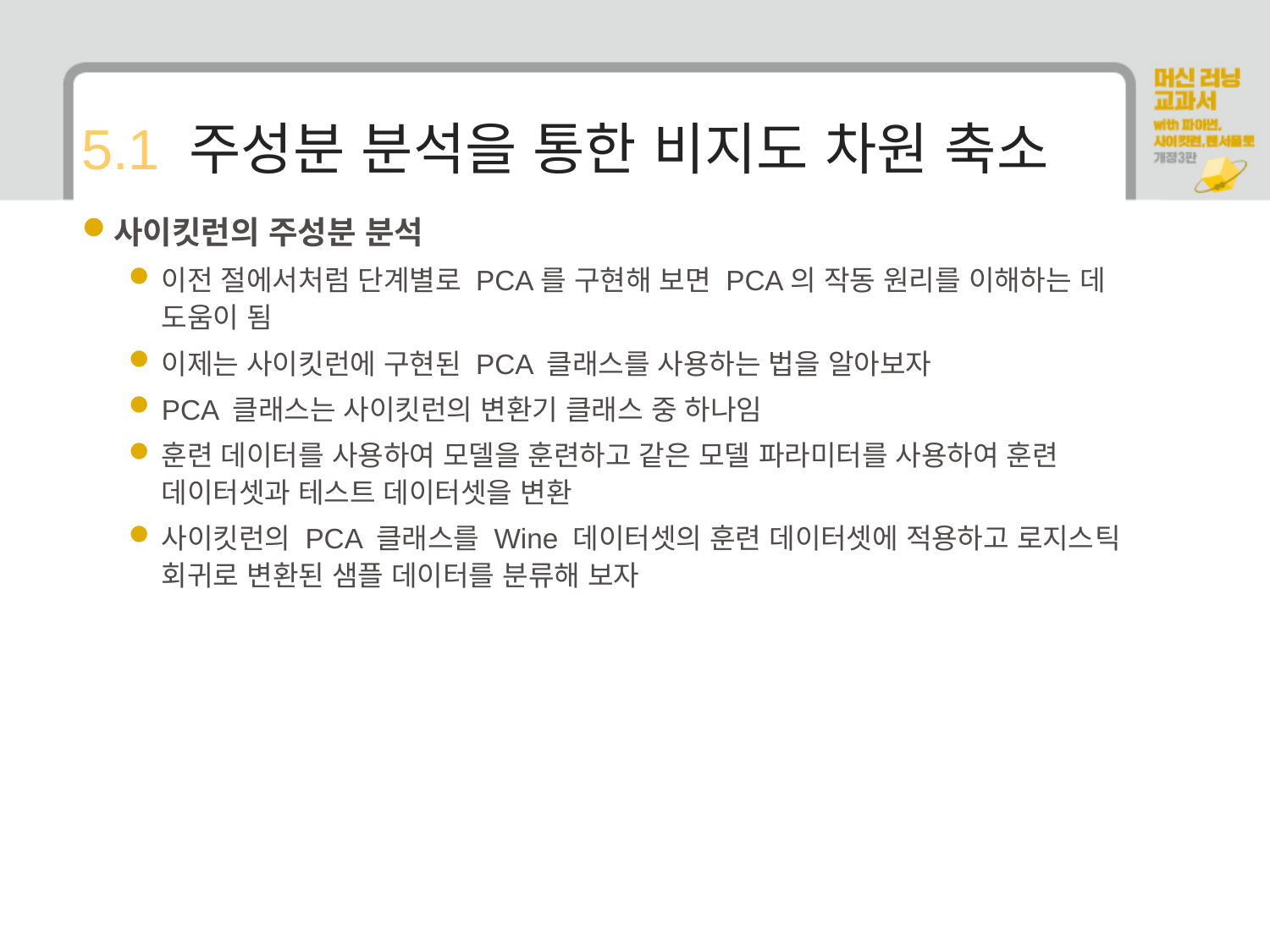

# 5.1 주성분 분석을 통한 비지도 차원 축소
사이킷런의 주성분 분석
이전 절에서처럼 단계별로 PCA를 구현해 보면 PCA의 작동 원리를 이해하는 데 도움이 됨
이제는 사이킷런에 구현된 PCA 클래스를 사용하는 법을 알아보자
PCA 클래스는 사이킷런의 변환기 클래스 중 하나임
훈련 데이터를 사용하여 모델을 훈련하고 같은 모델 파라미터를 사용하여 훈련 데이터셋과 테스트 데이터셋을 변환
사이킷런의 PCA 클래스를 Wine 데이터셋의 훈련 데이터셋에 적용하고 로지스틱 회귀로 변환된 샘플 데이터를 분류해 보자